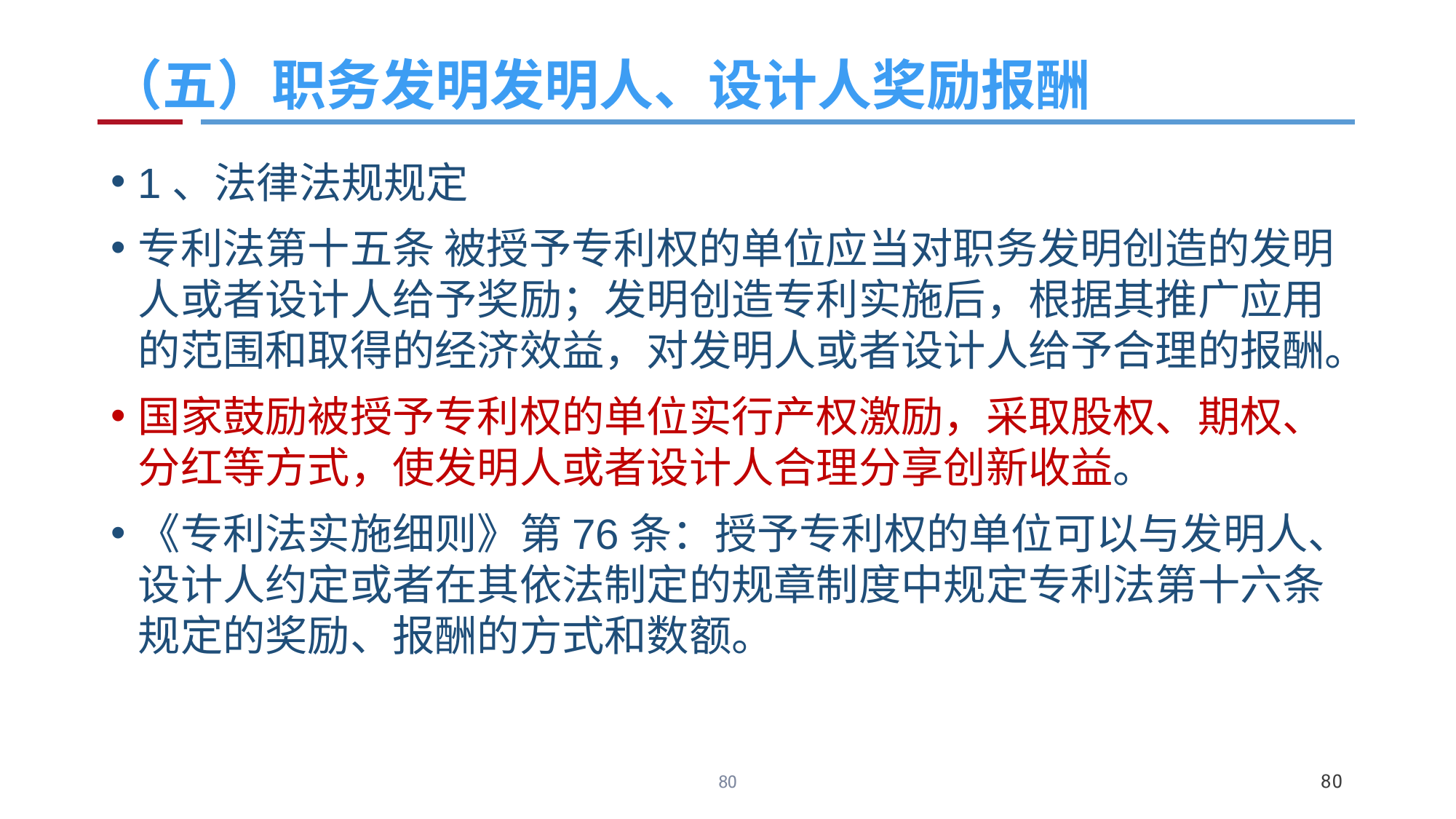

# （五）职务发明发明人、设计人奖励报酬
1、法律法规规定
专利法第十五条 被授予专利权的单位应当对职务发明创造的发明人或者设计人给予奖励；发明创造专利实施后，根据其推广应用的范围和取得的经济效益，对发明人或者设计人给予合理的报酬。
国家鼓励被授予专利权的单位实行产权激励，采取股权、期权、分红等方式，使发明人或者设计人合理分享创新收益。
《专利法实施细则》第76条：授予专利权的单位可以与发明人、设计人约定或者在其依法制定的规章制度中规定专利法第十六条规定的奖励、报酬的方式和数额。
80
80